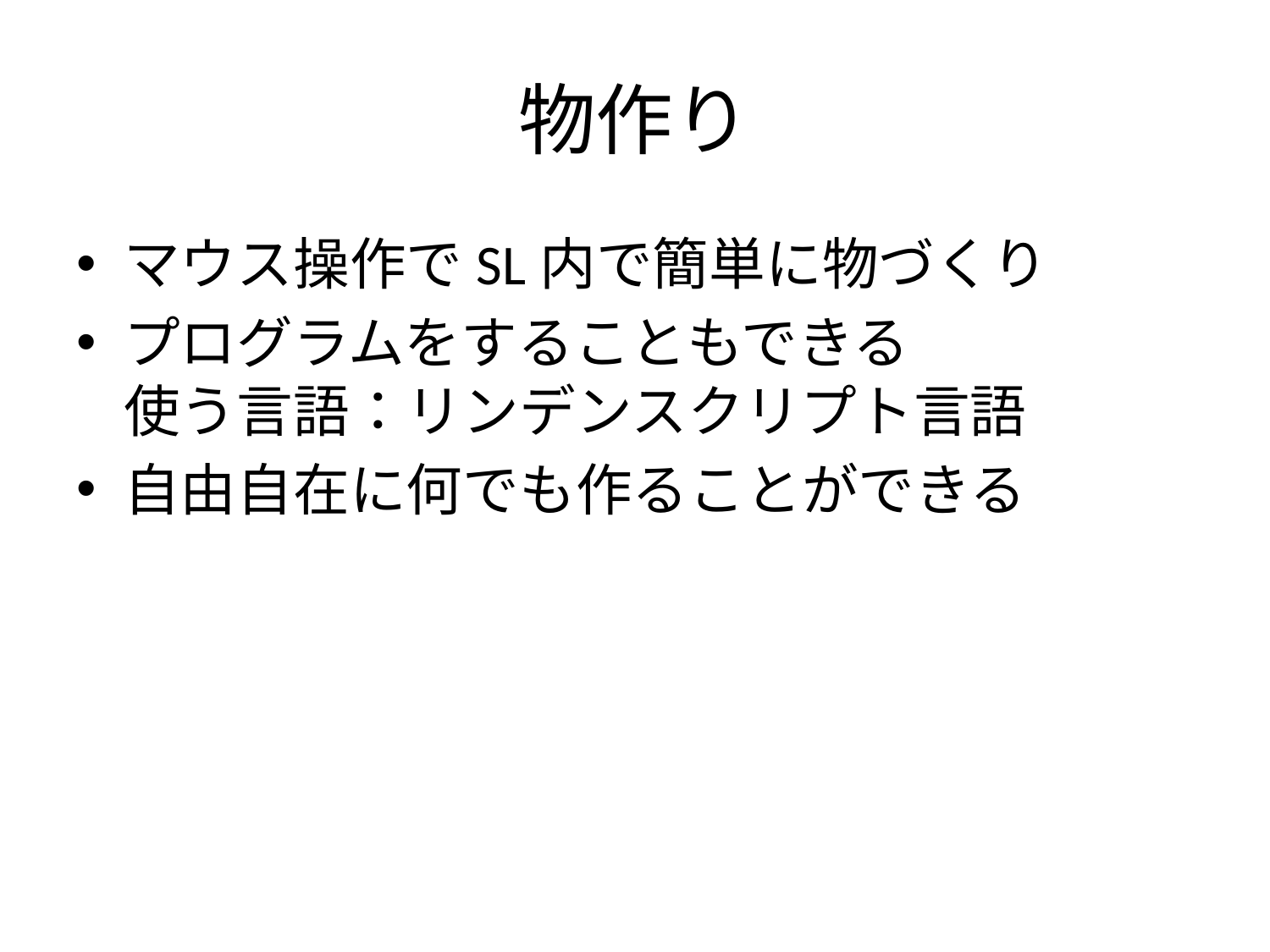

# 物作り
マウス操作でSL内で簡単に物づくり
プログラムをすることもできる
使う言語：リンデンスクリプト言語
自由自在に何でも作ることができる